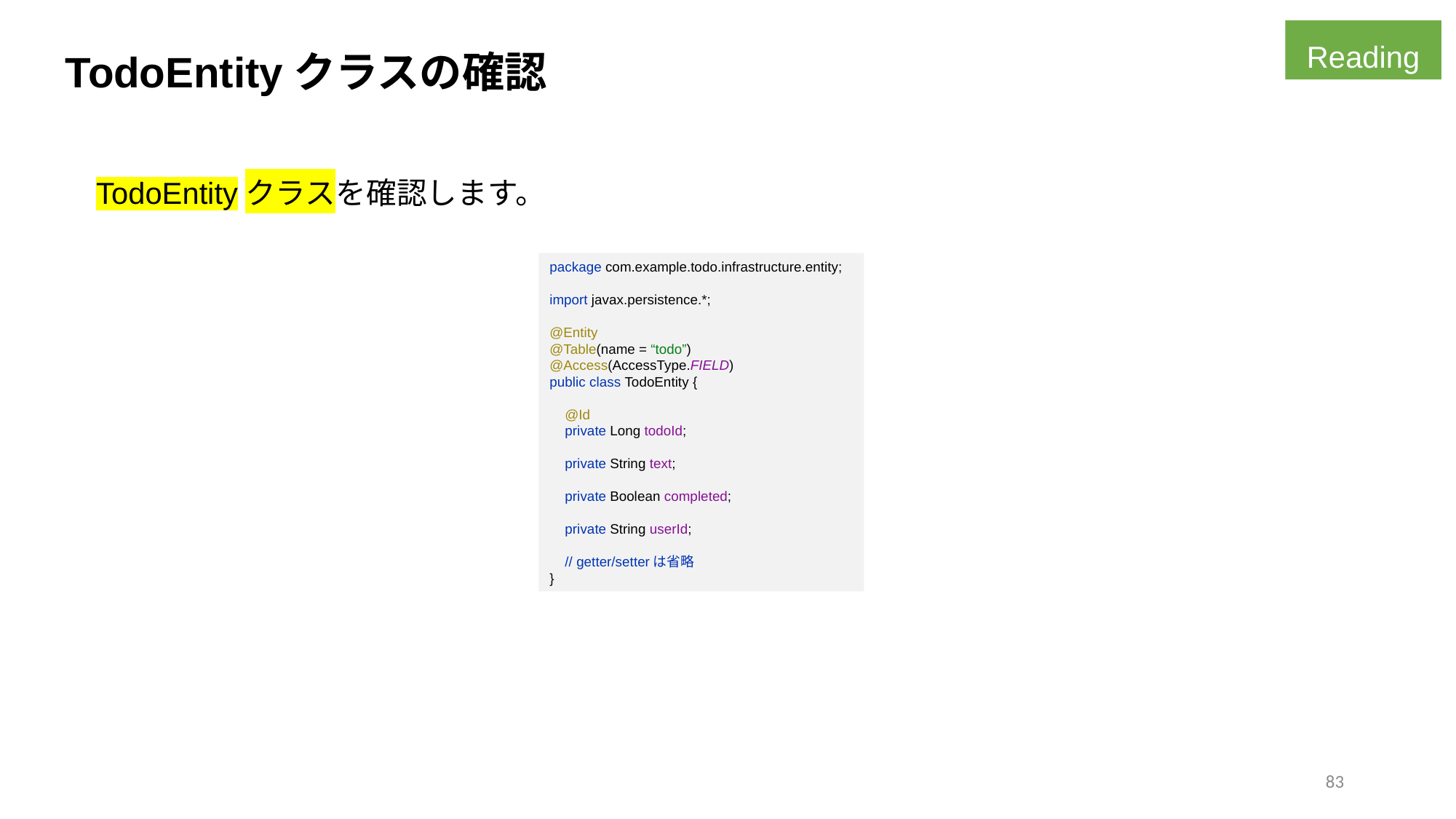

Reading
TodoEntityクラスの確認
TodoEntityクラスを確認します。
package com.example.todo.infrastructure.entity;
import javax.persistence.*;
@Entity
@Table(name = “todo”)
@Access(AccessType.FIELD)
public class TodoEntity {
    @Id
    private Long todoId;
    private String text;
    private Boolean completed;
    private String userId;
    // getter/setterは省略
}
83